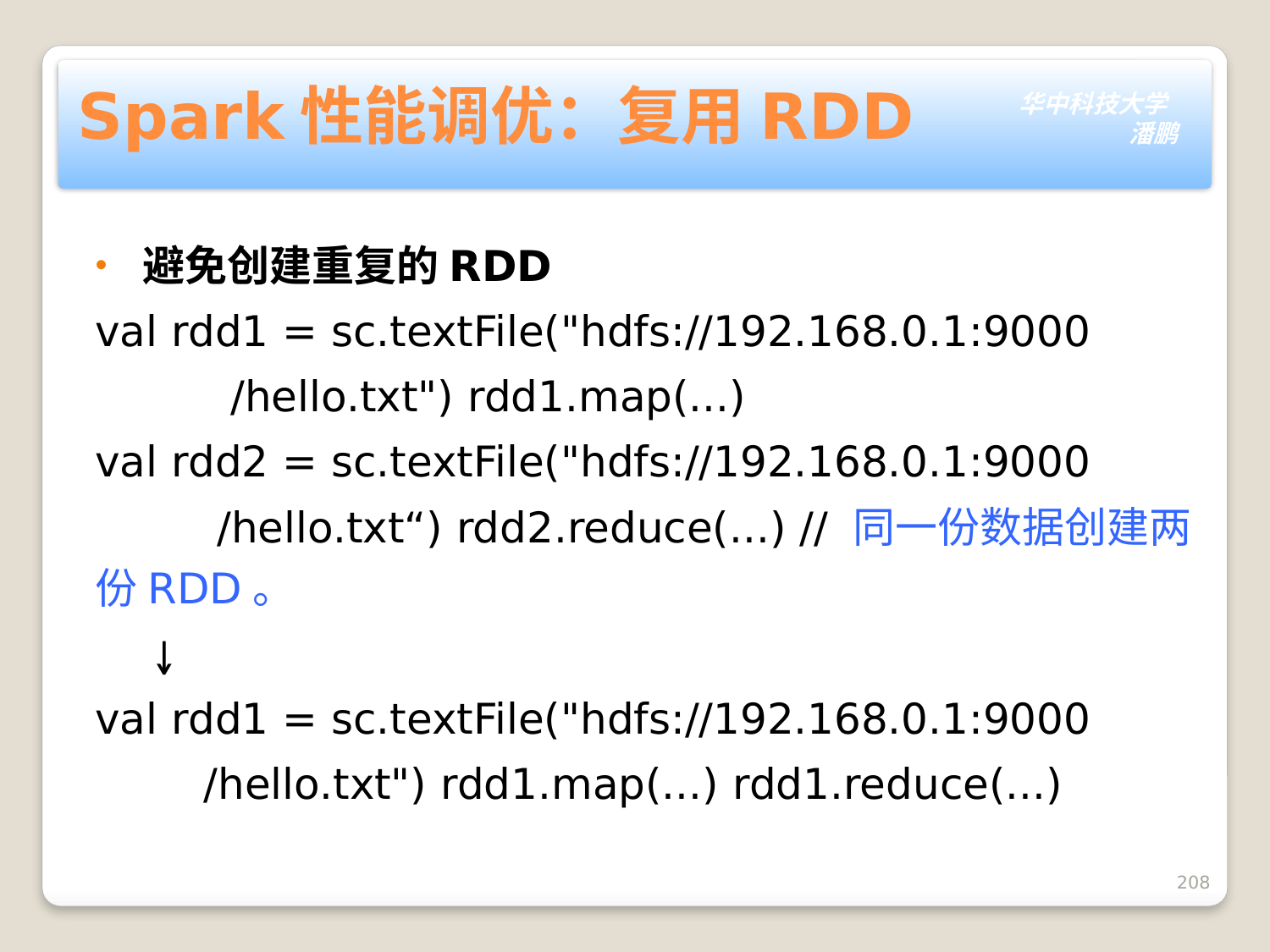

# Spark性能调优：复用RDD
避免创建重复的RDD
val rdd1 = sc.textFile("hdfs://192.168.0.1:9000
          /hello.txt") rdd1.map(...)
val rdd2 = sc.textFile("hdfs://192.168.0.1:9000
         /hello.txt“) rdd2.reduce(...) // 同一份数据创建两份RDD。
     ↓
val rdd1 = sc.textFile("hdfs://192.168.0.1:9000
        /hello.txt") rdd1.map(...) rdd1.reduce(...)
208